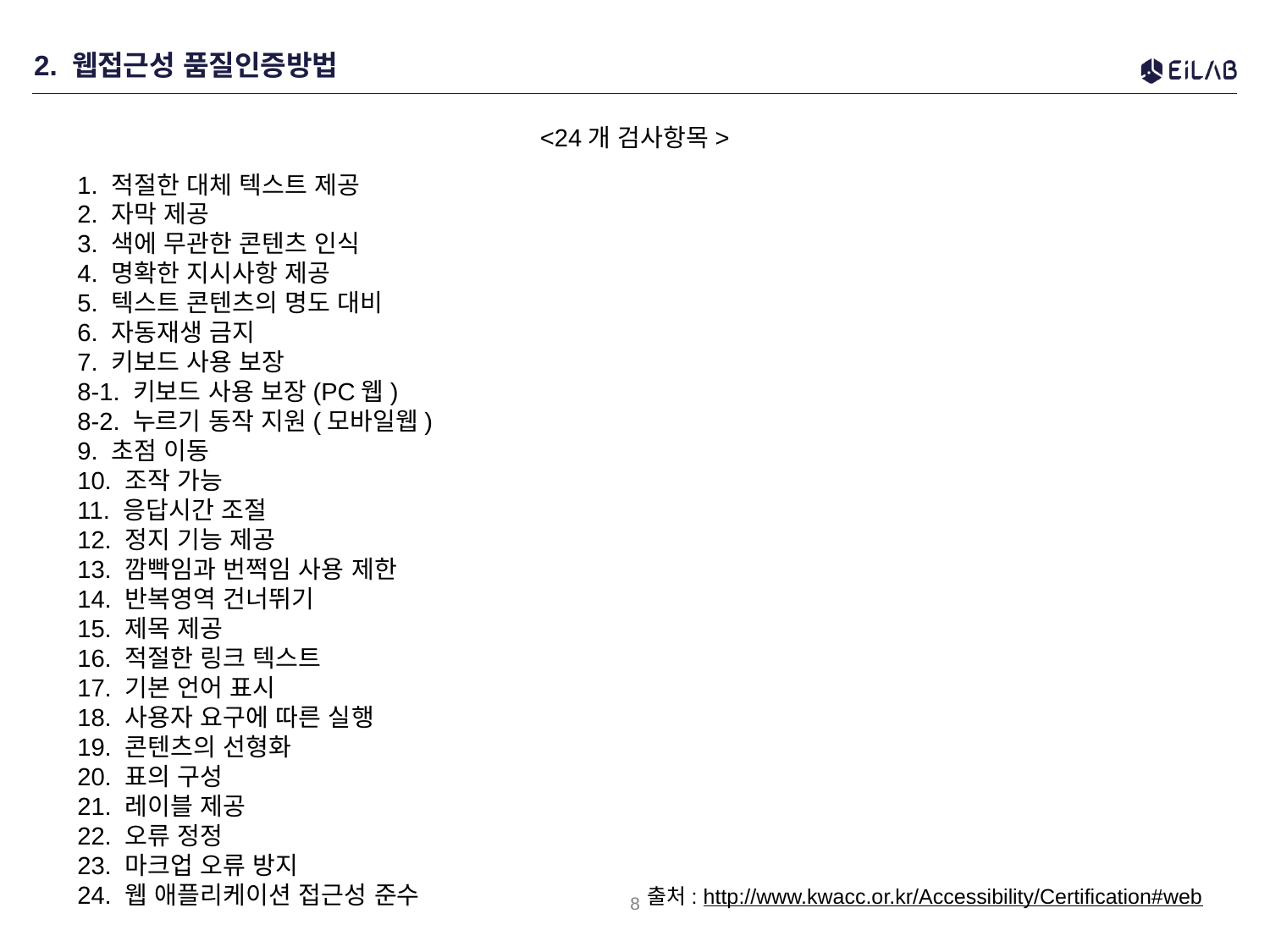

# 2. 웹접근성 품질인증방법
<24개 검사항목>
1. 적절한 대체 텍스트 제공
2. 자막 제공
3. 색에 무관한 콘텐츠 인식
4. 명확한 지시사항 제공
5. 텍스트 콘텐츠의 명도 대비
6. 자동재생 금지
7. 키보드 사용 보장
8-1. 키보드 사용 보장(PC웹)
8-2. 누르기 동작 지원(모바일웹)
9. 초점 이동
10. 조작 가능
11. 응답시간 조절
12. 정지 기능 제공
13. 깜빡임과 번쩍임 사용 제한
14. 반복영역 건너뛰기
15. 제목 제공
16. 적절한 링크 텍스트
17. 기본 언어 표시
18. 사용자 요구에 따른 실행
19. 콘텐츠의 선형화
20. 표의 구성
21. 레이블 제공
22. 오류 정정
23. 마크업 오류 방지
24. 웹 애플리케이션 접근성 준수
출처: http://www.kwacc.or.kr/Accessibility/Certification#web